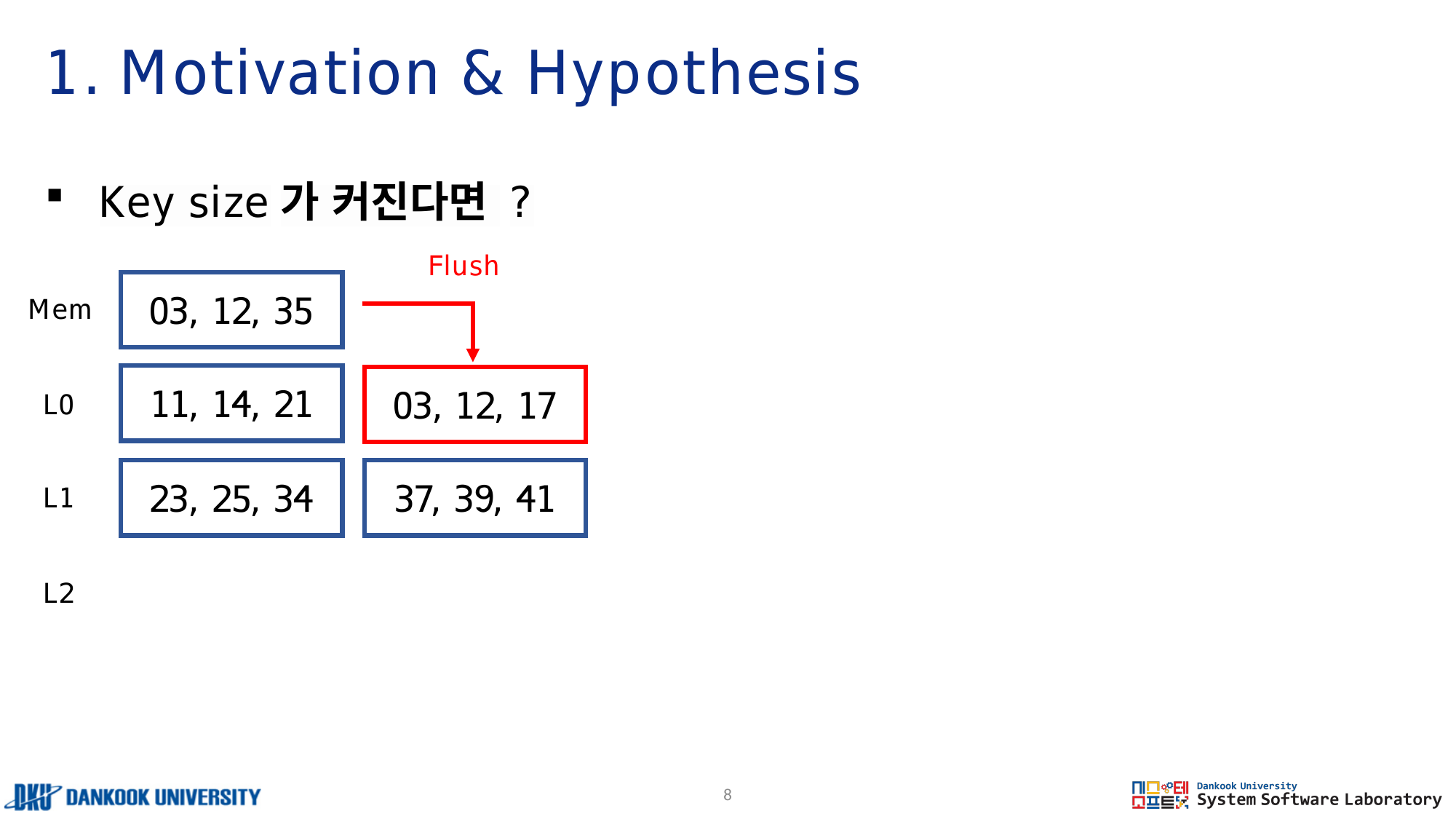

# 1. Motivation & Hypothesis
Key size가 커진다면 ?

Flush
03, 12, 35
Mem
11, 14, 21
03, 12, 17
L0
23, 25, 34
37, 39, 41
L1
L2
8